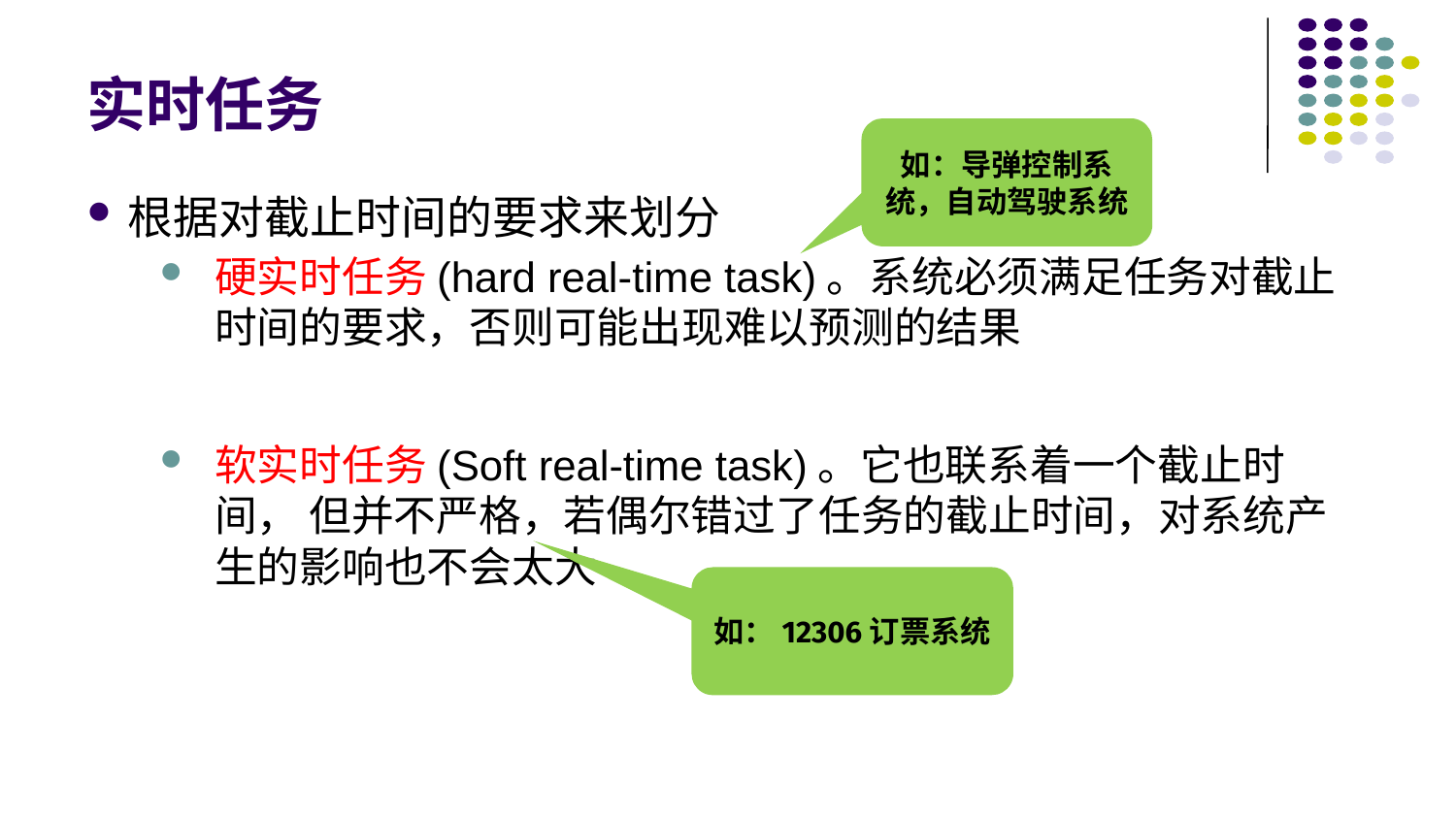

# 实时任务
如：导弹控制系统，自动驾驶系统
根据对截止时间的要求来划分
硬实时任务(hard real-time task)。系统必须满足任务对截止时间的要求，否则可能出现难以预测的结果

软实时任务(Soft real-time task)。它也联系着一个截止时间， 但并不严格，若偶尔错过了任务的截止时间，对系统产生的影响也不会太大
如：12306订票系统
35